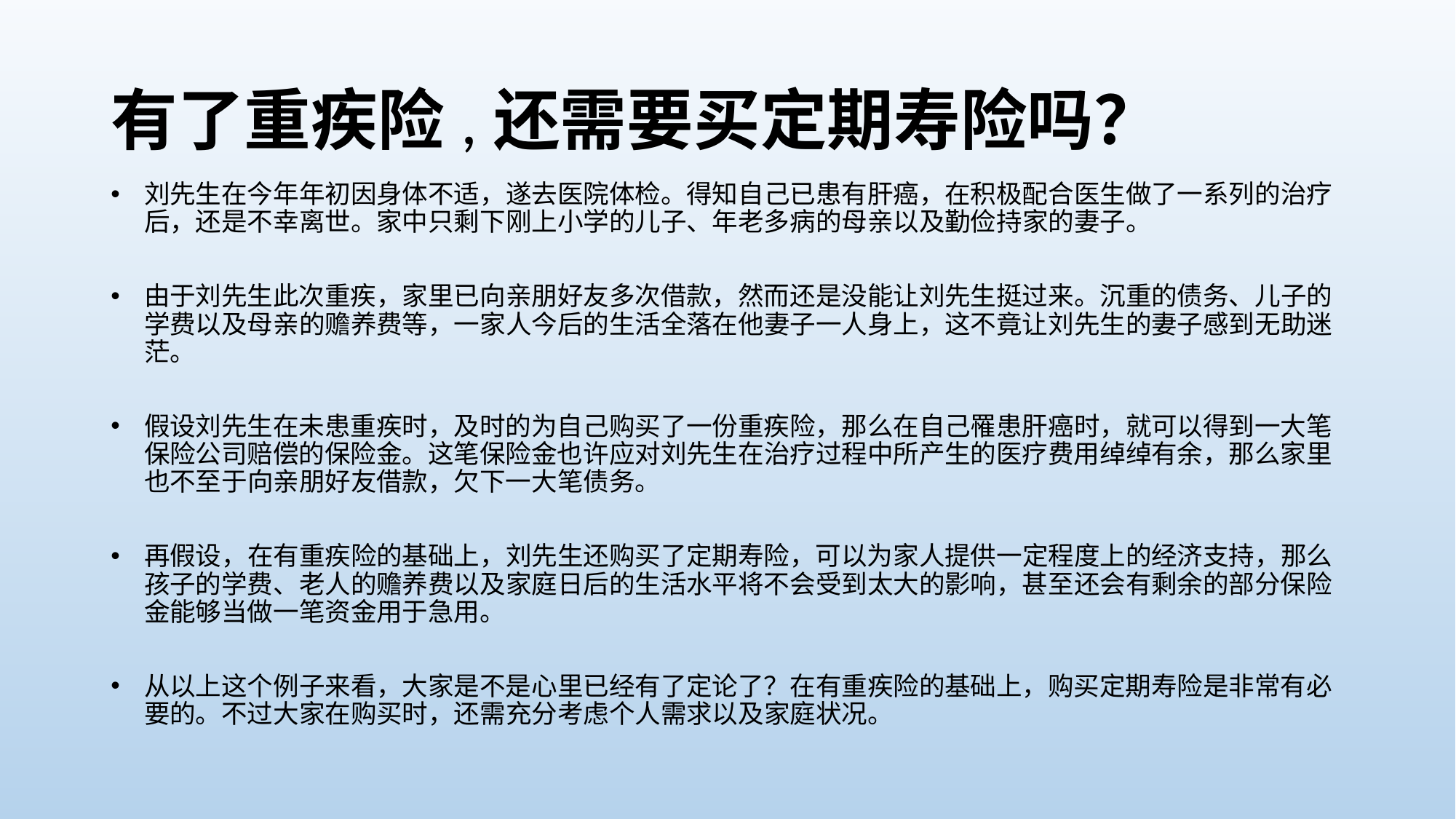

# 有了重疾险,还需要买定期寿险吗？
刘先生在今年年初因身体不适，遂去医院体检。得知自己已患有肝癌，在积极配合医生做了一系列的治疗后，还是不幸离世。家中只剩下刚上小学的儿子、年老多病的母亲以及勤俭持家的妻子。

由于刘先生此次重疾，家里已向亲朋好友多次借款，然而还是没能让刘先生挺过来。沉重的债务、儿子的学费以及母亲的赡养费等，一家人今后的生活全落在他妻子一人身上，这不竟让刘先生的妻子感到无助迷茫。

假设刘先生在未患重疾时，及时的为自己购买了一份重疾险，那么在自己罹患肝癌时，就可以得到一大笔保险公司赔偿的保险金。这笔保险金也许应对刘先生在治疗过程中所产生的医疗费用绰绰有余，那么家里也不至于向亲朋好友借款，欠下一大笔债务。

再假设，在有重疾险的基础上，刘先生还购买了定期寿险，可以为家人提供一定程度上的经济支持，那么孩子的学费、老人的赡养费以及家庭日后的生活水平将不会受到太大的影响，甚至还会有剩余的部分保险金能够当做一笔资金用于急用。

从以上这个例子来看，大家是不是心里已经有了定论了？在有重疾险的基础上，购买定期寿险是非常有必要的。不过大家在购买时，还需充分考虑个人需求以及家庭状况。